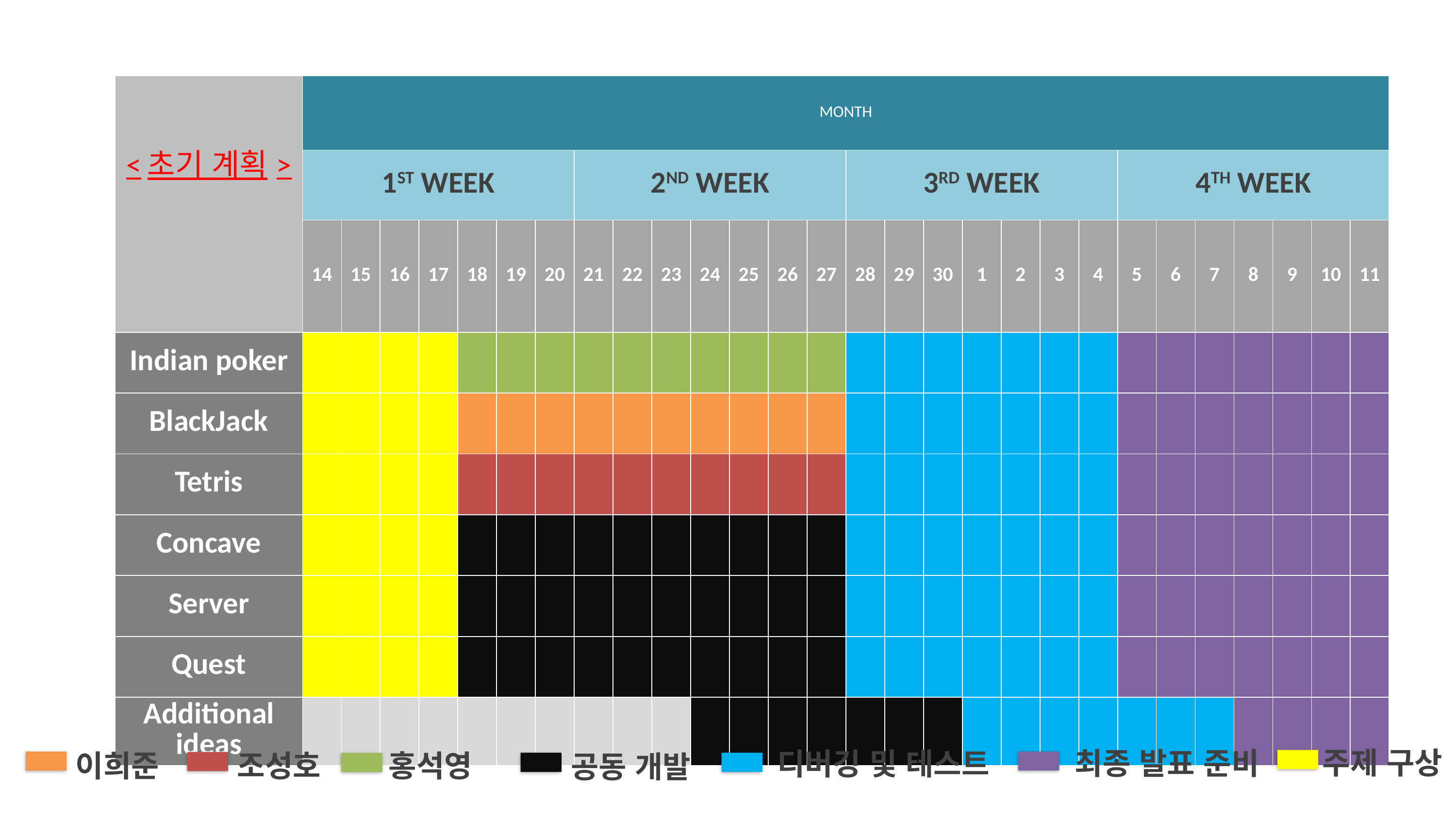

| <초기 계획> | MONTH |  |  |  |  |  |  |  |  |  |  |  |  |  |  |  |  |  |  |  |  |  |  |  |  |  |  |  |
| --- | --- | --- | --- | --- | --- | --- | --- | --- | --- | --- | --- | --- | --- | --- | --- | --- | --- | --- | --- | --- | --- | --- | --- | --- | --- | --- | --- | --- |
|  | 1ST WEEK |  |  |  |  |  |  | 2ND WEEK |  |  |  |  |  |  | 3RD WEEK |  |  |  |  |  |  | 4TH WEEK |  |  |  |  |  |  |
|  | 14 | 15 | 16 | 17 | 18 | 19 | 20 | 21 | 22 | 23 | 24 | 25 | 26 | 27 | 28 | 29 | 30 | 1 | 2 | 3 | 4 | 5 | 6 | 7 | 8 | 9 | 10 | 11 |
| Indian poker |  |  |  |  |  |  |  |  |  |  |  |  |  |  |  |  |  |  |  |  |  |  |  |  |  |  |  |  |
| BlackJack |  |  |  |  |  |  |  |  |  |  |  |  |  |  |  |  |  |  |  |  |  |  |  |  |  |  |  |  |
| Tetris |  |  |  |  |  |  |  |  |  |  |  |  |  |  |  |  |  |  |  |  |  |  |  |  |  |  |  |  |
| Concave |  |  |  |  |  |  |  |  |  |  |  |  |  |  |  |  |  |  |  |  |  |  |  |  |  |  |  |  |
| Server |  |  |  |  |  |  |  |  |  |  |  |  |  |  |  |  |  |  |  |  |  |  |  |  |  |  |  |  |
| Quest |  |  |  |  |  |  |  |  |  |  |  |  |  |  |  |  |  |  |  |  |  |  |  |  |  |  |  |  |
| Additional ideas |  |  |  |  |  |  |  |  |  |  |  |  |  |  |  |  |  |  |  |  |  |  |  |  |  |  |  |  |
주제 구상

최종 발표 준비
디버깅 및 테스트
조성호

홍석영

이희준

공동 개발